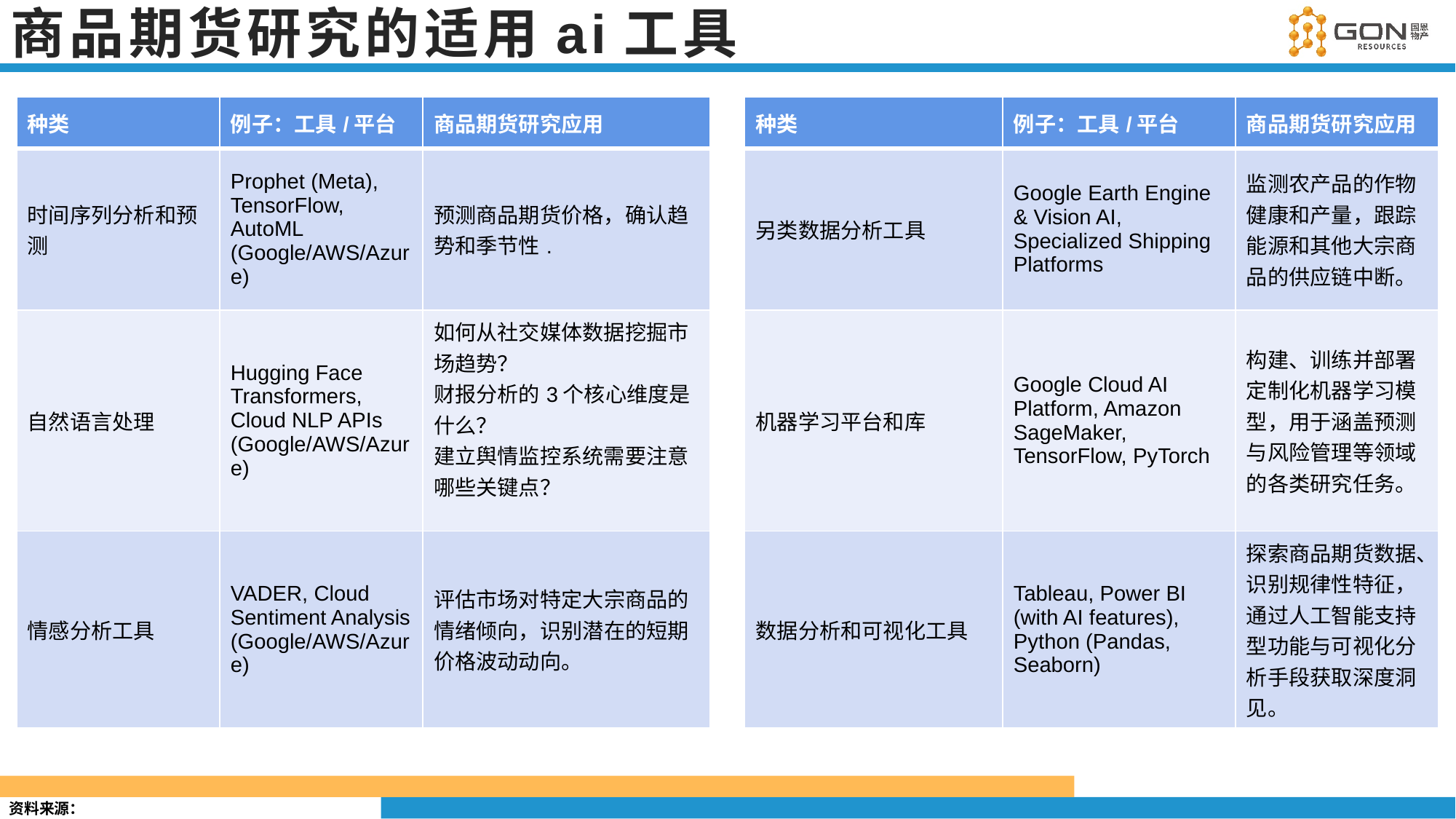

# 商品期货研究的适用ai工具
| 种类 | 例子：工具/平台 | 商品期货研究应用 |  | 种类 | 例子：工具/平台 | 商品期货研究应用 |
| --- | --- | --- | --- | --- | --- | --- |
| 时间序列分析和预测 | Prophet (Meta), TensorFlow, AutoML (Google/AWS/Azure) | 预测商品期货价格，确认趋势和季节性. |  | 另类数据分析工具 | Google Earth Engine & Vision AI, Specialized Shipping Platforms | 监测农产品的作物健康和产量，跟踪能源和其他大宗商品的供应链中断。 |
| 自然语言处理 | Hugging Face Transformers, Cloud NLP APIs (Google/AWS/Azure) | 如何从社交媒体数据挖掘市场趋势？ 财报分析的3个核心维度是什么？ 建立舆情监控系统需要注意哪些关键点？ |  | 机器学习平台和库 | Google Cloud AI Platform, Amazon SageMaker, TensorFlow, PyTorch | 构建、训练并部署定制化机器学习模型，用于涵盖预测与风险管理等领域的各类研究任务。 |
| 情感分析工具 | VADER, Cloud Sentiment Analysis (Google/AWS/Azure) | 评估市场对特定大宗商品的情绪倾向，识别潜在的短期价格波动动向。 |  | 数据分析和可视化工具 | Tableau, Power BI (with AI features), Python (Pandas, Seaborn) | 探索商品期货数据、识别规律性特征，通过人工智能支持型功能与可视化分析手段获取深度洞见。 |